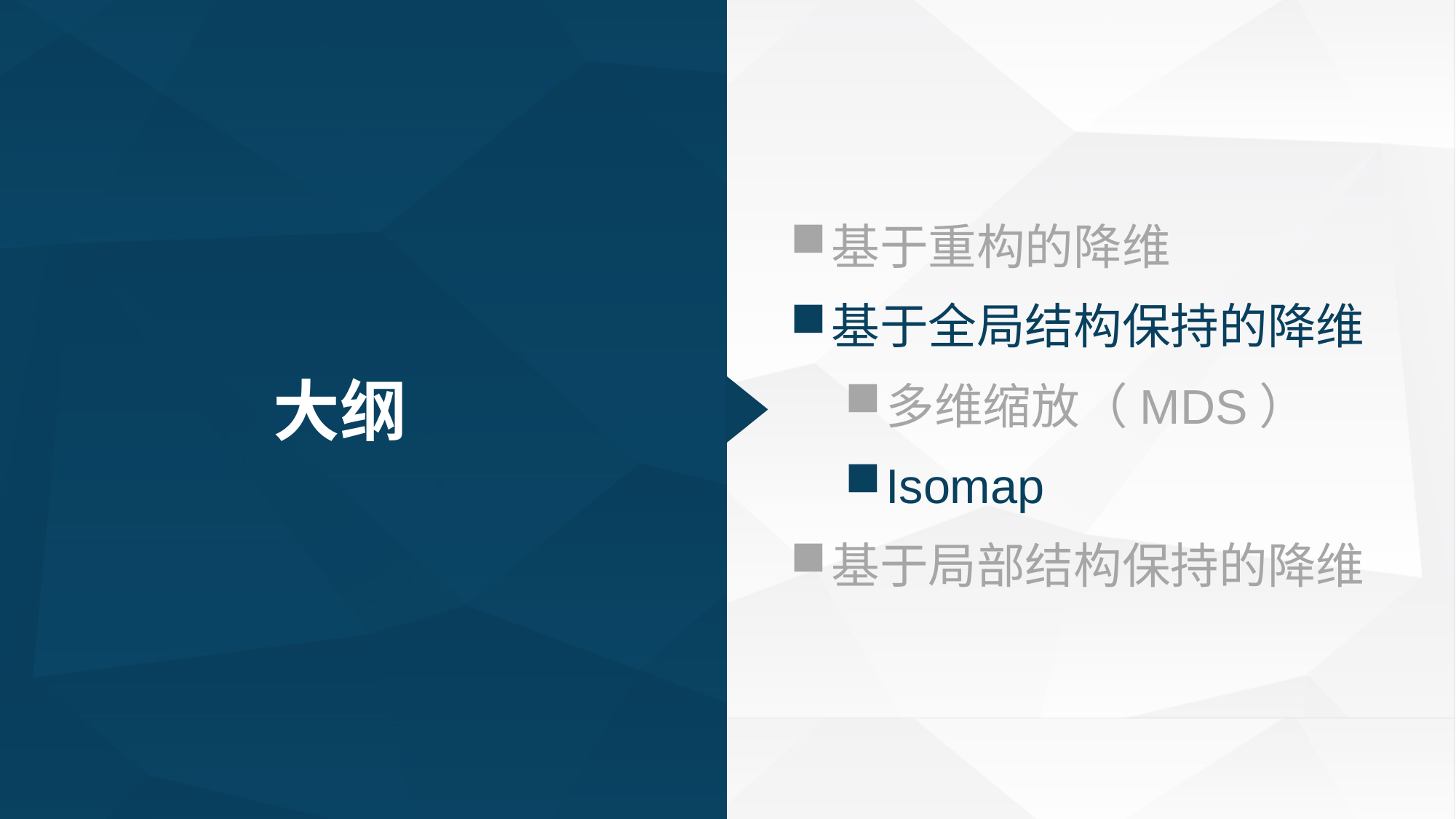

基于重构的降维
基于全局结构保持的降维
多维缩放（MDS）
Isomap
基于局部结构保持的降维
大纲